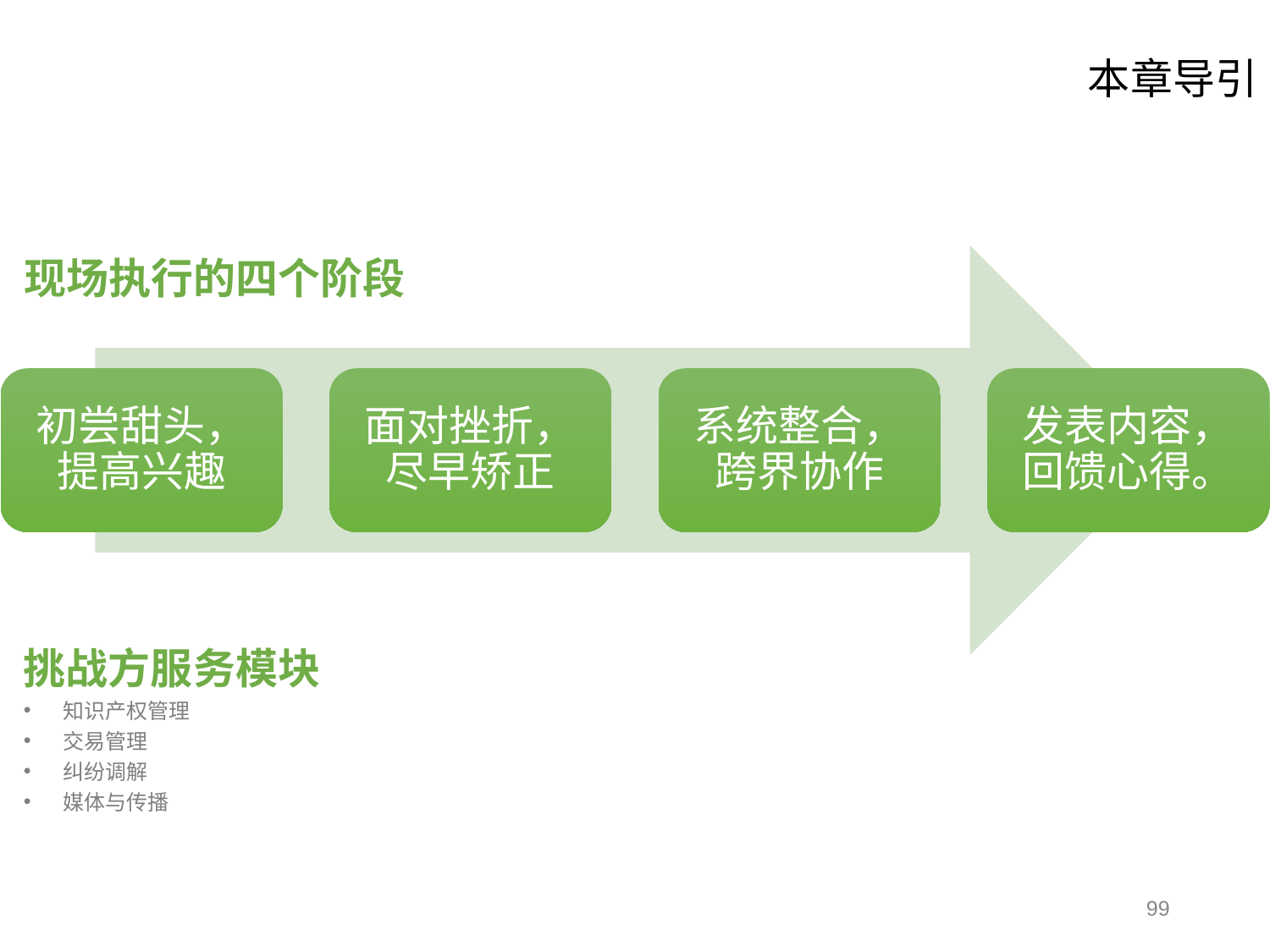

本章导引

初尝甜头，提高兴趣
面对挫折，尽早矫正
系统整合，跨界协作
发表内容，回馈心得。
现场执行的四个阶段
挑战方服务模块
知识产权管理
交易管理
纠纷调解
媒体与传播
99